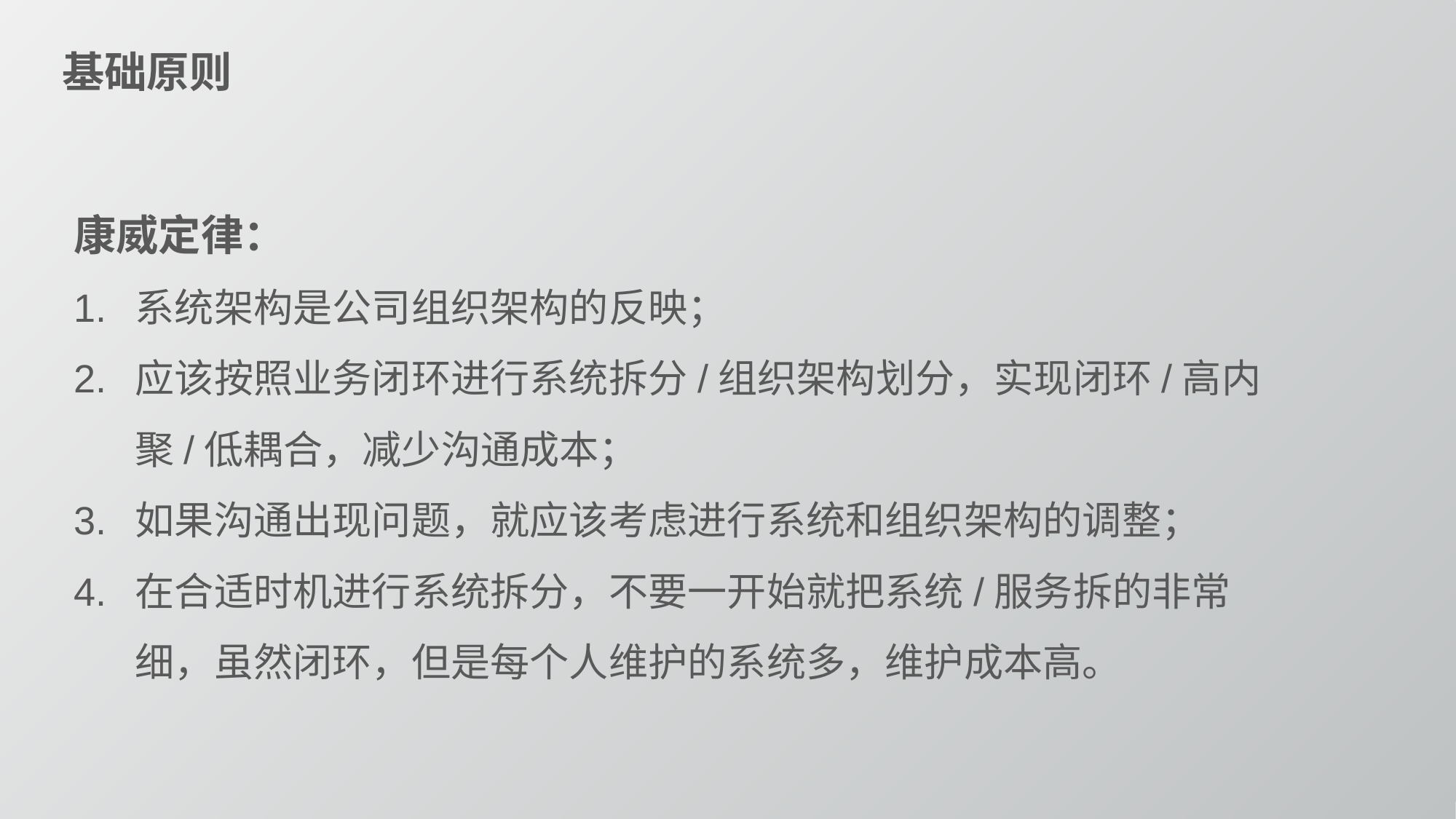

基础原则
康威定律：
系统架构是公司组织架构的反映；
应该按照业务闭环进行系统拆分/组织架构划分，实现闭环/高内聚/低耦合，减少沟通成本；
如果沟通出现问题，就应该考虑进行系统和组织架构的调整；
在合适时机进行系统拆分，不要一开始就把系统/服务拆的非常细，虽然闭环，但是每个人维护的系统多，维护成本高。